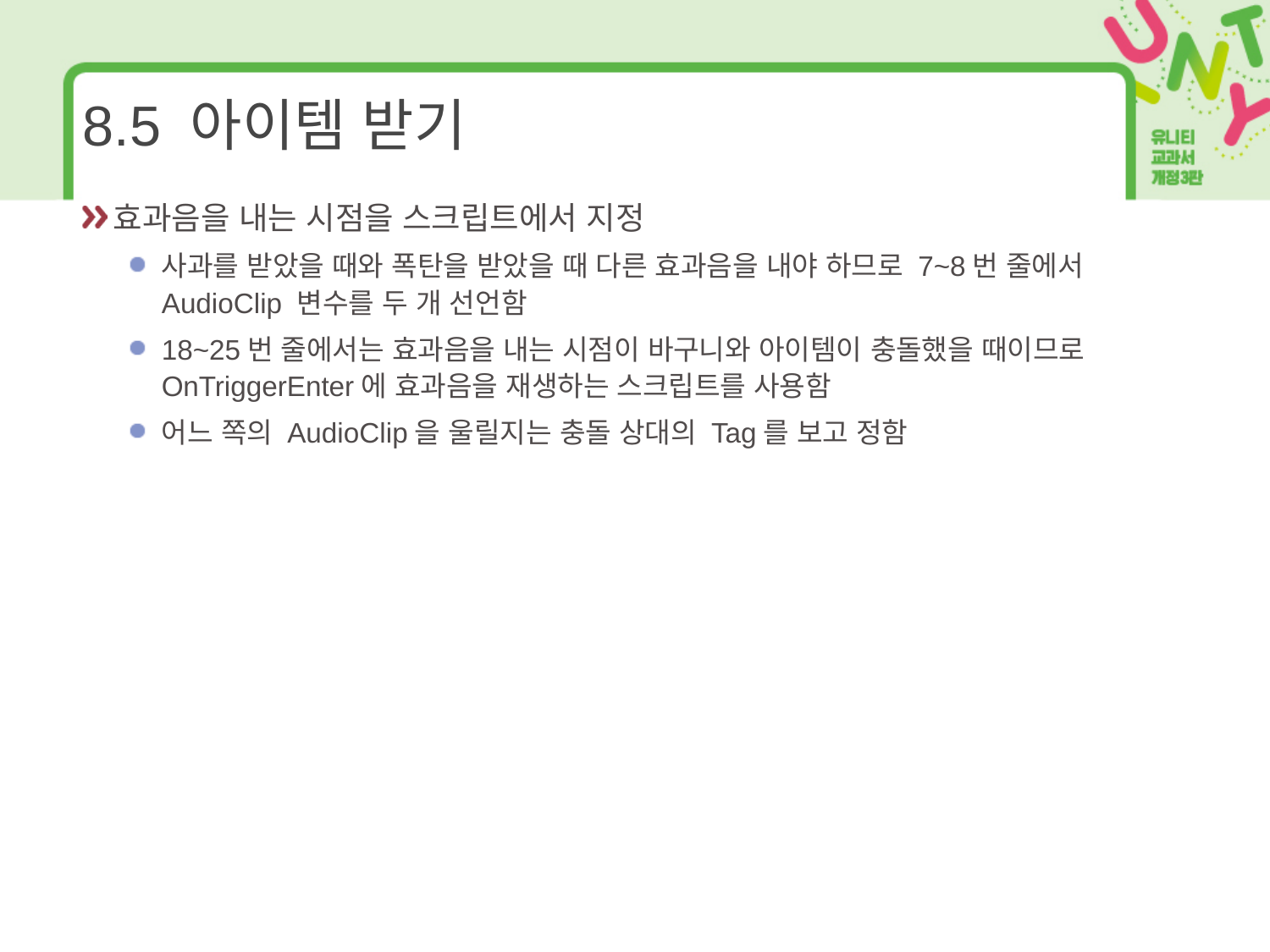

# 8.5 아이템 받기
효과음을 내는 시점을 스크립트에서 지정
사과를 받았을 때와 폭탄을 받았을 때 다른 효과음을 내야 하므로 7~8번 줄에서 AudioClip 변수를 두 개 선언함
18~25번 줄에서는 효과음을 내는 시점이 바구니와 아이템이 충돌했을 때이므로 OnTriggerEnter에 효과음을 재생하는 스크립트를 사용함
어느 쪽의 AudioClip을 울릴지는 충돌 상대의 Tag를 보고 정함